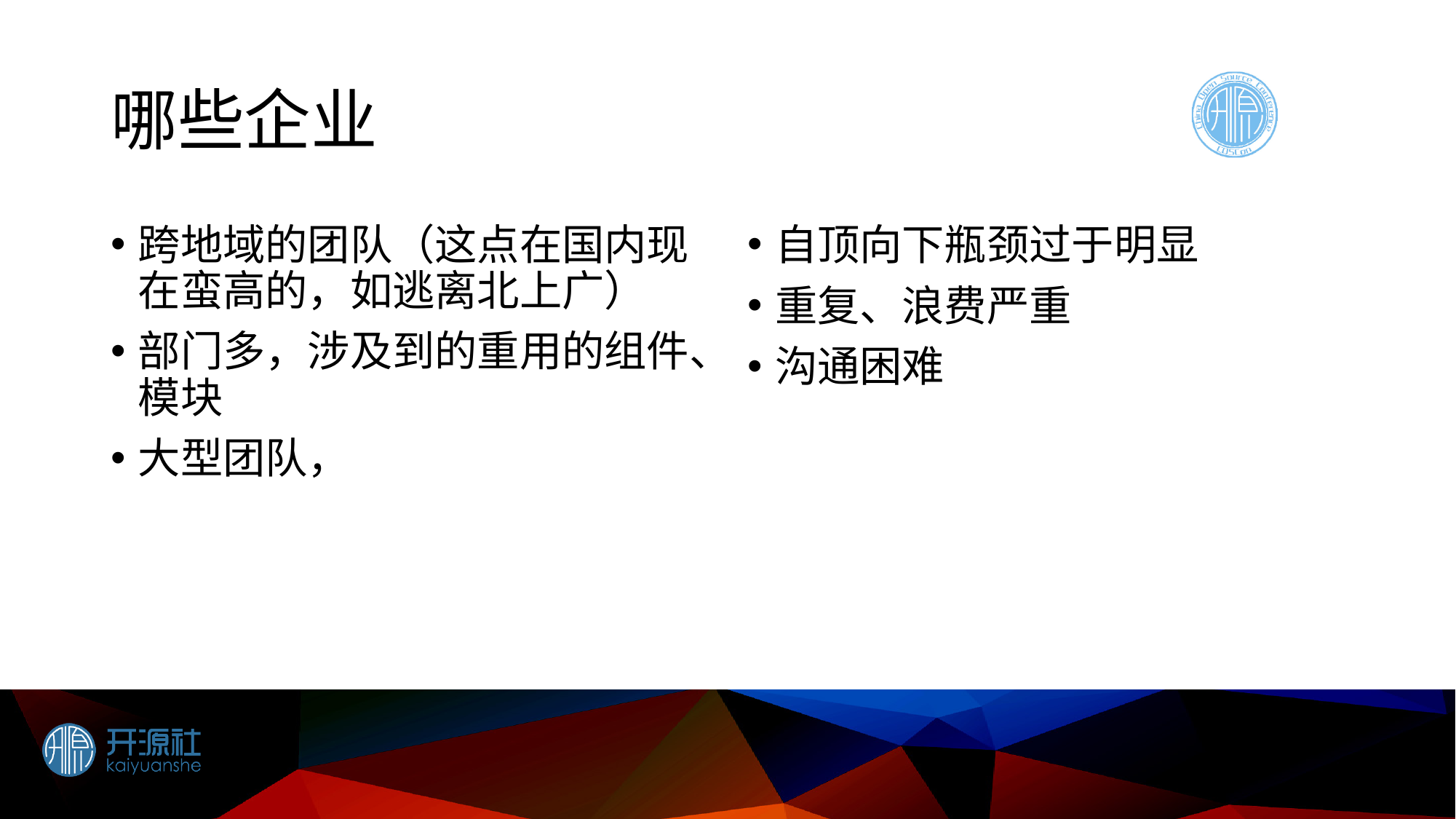

# 哪些企业
跨地域的团队（这点在国内现在蛮高的，如逃离北上广）
部门多，涉及到的重用的组件、模块
大型团队，
自顶向下瓶颈过于明显
重复、浪费严重
沟通困难